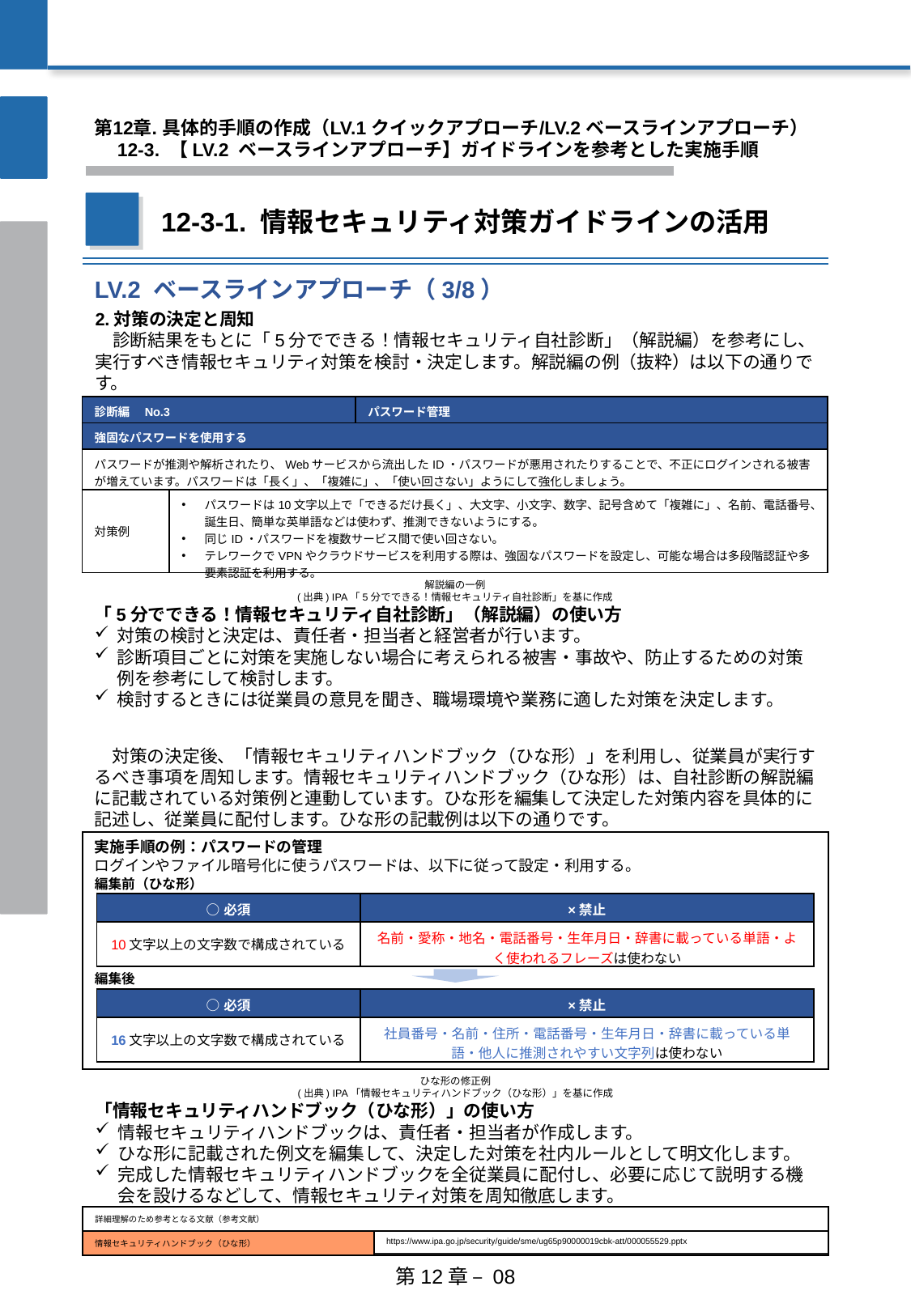

第12章. 具体的手順の作成（LV.1 クイックアプローチ/LV.2 ベースラインアプローチ）
　12-3. 【LV.2 ベースラインアプローチ】ガイドラインを参考とした実施手順
12-3-1. 情報セキュリティ対策ガイドラインの活用
LV.2 ベースラインアプローチ（3/8）
2.対策の決定と周知
　診断結果をもとに「5分でできる！情報セキュリティ自社診断」（解説編）を参考にし、実行すべき情報セキュリティ対策を検討・決定します。解説編の例（抜粋）は以下の通りです。
| 診断編　No.3 |  | パスワード管理 |
| --- | --- | --- |
| 強固なパスワードを使用する |  |  |
| パスワードが推測や解析されたり、Webサービスから流出したID・パスワードが悪用されたりすることで、不正にログインされる被害が増えています。パスワードは「長く」、「複雑に」、「使い回さない」ようにして強化しましょう。 |  |  |
| 対策例 | パスワードは10文字以上で「できるだけ長く」、大文字、小文字、数字、記号含めて「複雑に」、名前、電話番号、誕生日、簡単な英単語などは使わず、推測できないようにする。 同じID・パスワードを複数サービス間で使い回さない。 テレワークでVPNやクラウドサービスを利用する際は、強固なパスワードを設定し、可能な場合は多段階認証や多要素認証を利用する。 |  |
解説編の一例
(出典) IPA「5分でできる！情報セキュリティ自社診断」を基に作成
「5分でできる！情報セキュリティ自社診断」（解説編）の使い方
対策の検討と決定は、責任者・担当者と経営者が行います。
診断項目ごとに対策を実施しない場合に考えられる被害・事故や、防止するための対策例を参考にして検討します。
検討するときには従業員の意見を聞き、職場環境や業務に適した対策を決定します。
　対策の決定後、「情報セキュリティハンドブック（ひな形）」を利用し、従業員が実行するべき事項を周知します。情報セキュリティハンドブック（ひな形）は、自社診断の解説編に記載されている対策例と連動しています。ひな形を編集して決定した対策内容を具体的に記述し、従業員に配付します。ひな形の記載例は以下の通りです。
実施手順の例：パスワードの管理
ログインやファイル暗号化に使うパスワードは、以下に従って設定・利用する。

編集前（ひな形）
| ○必須 | ×禁止 |
| --- | --- |
| 10文字以上の文字数で構成されている | 名前・愛称・地名・電話番号・生年月日・辞書に載っている単語・よく使われるフレーズは使わない |
編集後

| ○必須 | ×禁止 |
| --- | --- |
| 16文字以上の文字数で構成されている | 社員番号・名前・住所・電話番号・生年月日・辞書に載っている単語・他人に推測されやすい文字列は使わない |
ひな形の修正例
(出典) IPA「情報セキュリティハンドブック（ひな形）」を基に作成
「情報セキュリティハンドブック（ひな形）」の使い方
情報セキュリティハンドブックは、責任者・担当者が作成します。
ひな形に記載された例文を編集して、決定した対策を社内ルールとして明文化します。
完成した情報セキュリティハンドブックを全従業員に配付し、必要に応じて説明する機会を設けるなどして、情報セキュリティ対策を周知徹底します。
| 詳細理解のため参考となる文献（参考文献） |  |
| --- | --- |
| 情報セキュリティハンドブック（ひな形） | https://www.ipa.go.jp/security/guide/sme/ug65p90000019cbk-att/000055529.pptx |
第12章 – 08